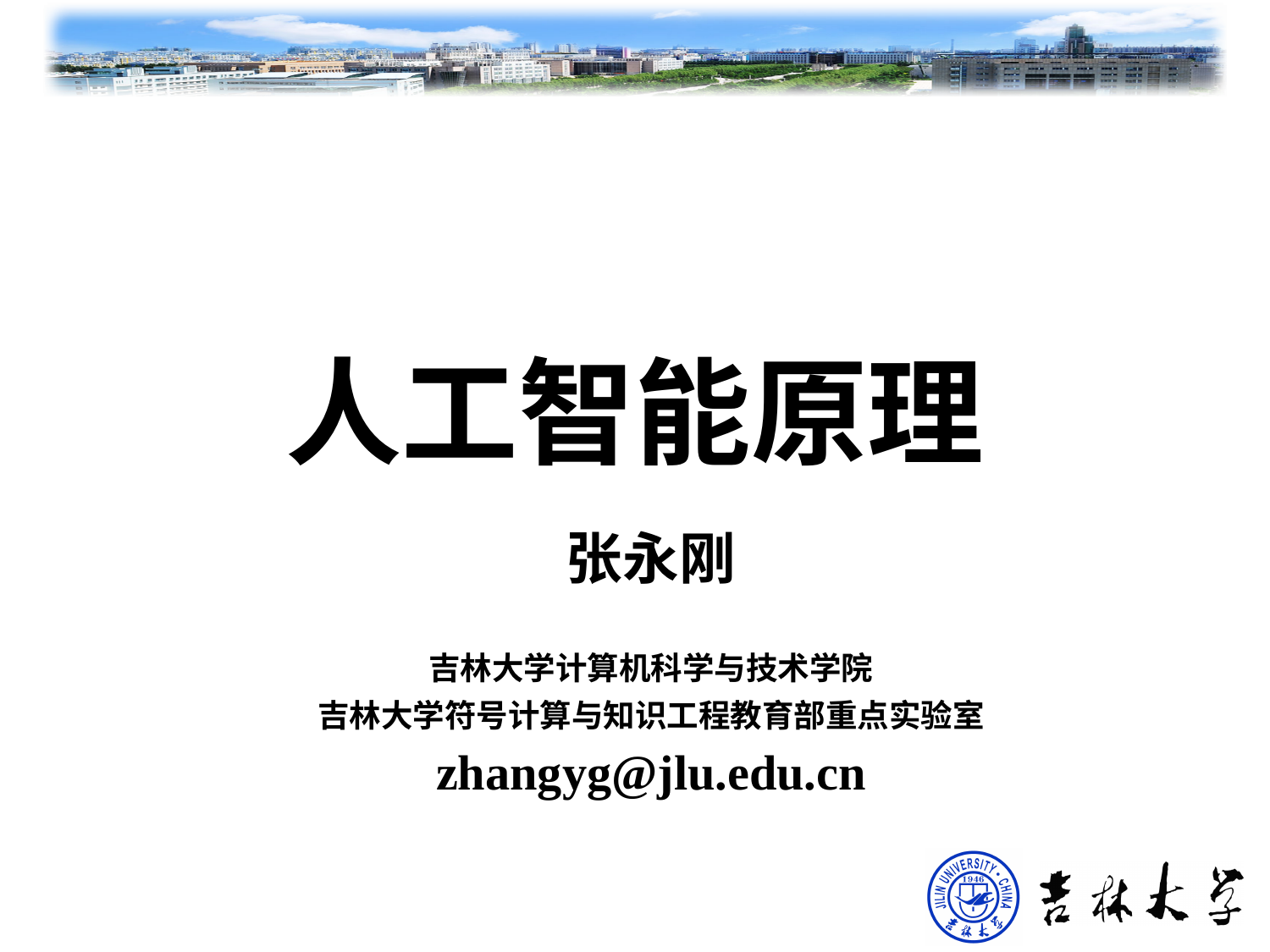

# 人工智能原理
张永刚

吉林大学计算机科学与技术学院
吉林大学符号计算与知识工程教育部重点实验室
zhangyg@jlu.edu.cn